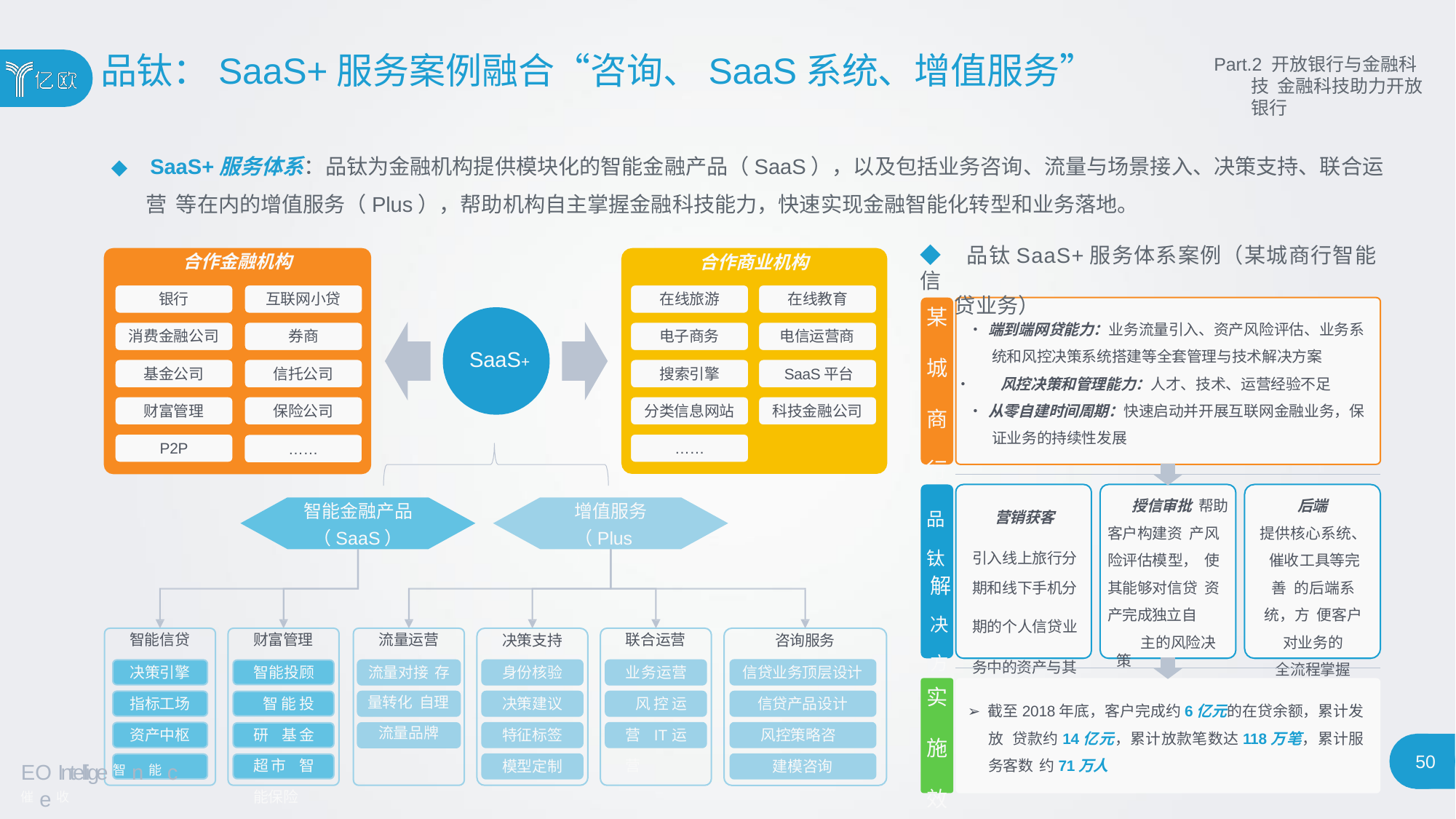

# 品钛：SaaS+服务案例融合“咨询、SaaS系统、增值服务”
Part.2 开放银行与金融科技  金融科技助力开放银行

◆ SaaS+服务体系：品钛为金融机构提供模块化的智能金融产品（SaaS），以及包括业务咨询、流量与场景接入、决策支持、联合运营  等在内的增值服务（Plus），帮助机构自主掌握金融科技能力，快速实现金融智能化转型和业务落地。
◆ 品钛SaaS+服务体系案例（某城商行智能信
贷业务）

合作金融机构
合作商业机构

银行
互联网小贷
在线旅游
在线教育

某  城  商  行  挑  战

•	端到端网贷能力：业务流量引入、资产风险评估、业务系  统和风控决策系统搭建等全套管理与技术解决方案
•	风控决策和管理能力：人才、技术、运营经验不足
•	从零自建时间周期：快速启动并开展互联网金融业务，保  证业务的持续性发展

消费金融公司
券商
电子商务
电信运营商
SaaS+

基金公司
信托公司
搜索引擎
SaaS平台

财富管理
保险公司
分类信息网站
科技金融公司

P2P
……
……

授信审批  帮助客户构建资  产风险评估模型，  使其能够对信贷  资产完成独立自
主的风险决策
品		营销获客  钛	引入线上旅行分  解	期和线下手机分  决	期的个人信贷业  方	务中的资产与其  案	资金进行匹配
后端
提供核心系统、  催收工具等完善  的后端系统，方  便客户对业务的
全流程掌握

智能金融产品
（SaaS）
增值服务
（Plus）

财富管理
智能投顾  智能投研  基金超市  智能保险
联合运营
业务运营  风控运营  IT运营
流量运营
流量对接  存量转化  自理流量品牌

智能信贷
决策支持
咨询服务

决策引擎
身份核验
信贷业务顶层设计

信贷产品设计  风控策略咨询
实  施  效  果

➢ 截至2018年底，客户完成约6亿元的在贷余额，累计发放  贷款约14亿元，累计放款笔数达118万笔，累计服务客数  约71万人
指标工场
决策建议

资产中枢
特征标签
50

模型定制
建模咨询
EO Intellige智n能c催e收